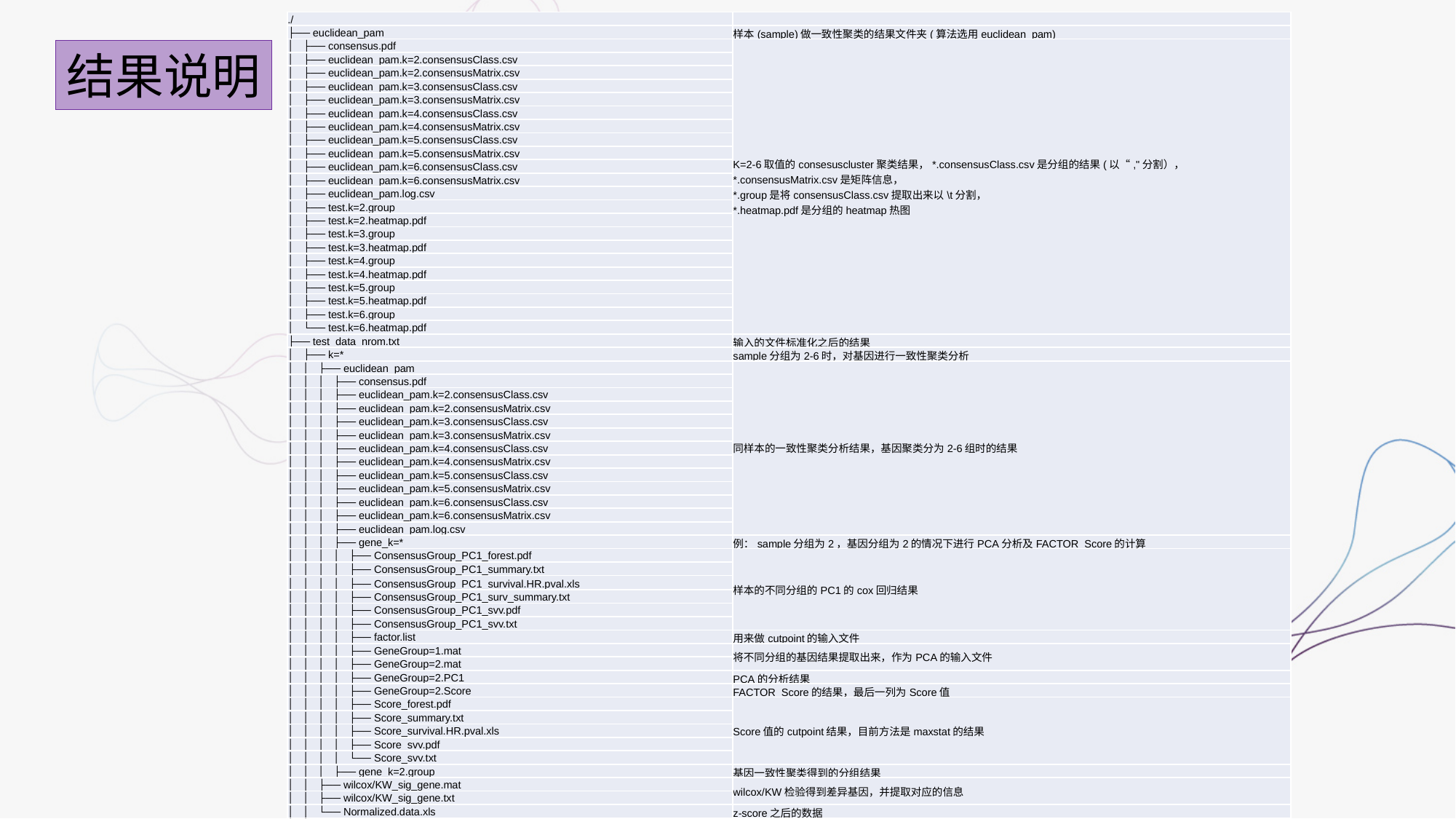

| ./ |  |
| --- | --- |
| ├── euclidean\_pam | 样本(sample)做一致性聚类的结果文件夹(算法选用euclidean\_pam) |
| │   ├── consensus.pdf | K=2-6取值的consesuscluster聚类结果，\*.consensusClass.csv是分组的结果(以“,"分割）， \*.consensusMatrix.csv是矩阵信息， \*.group是将consensusClass.csv提取出来以\t分割， \*.heatmap.pdf是分组的heatmap热图 |
| │   ├── euclidean\_pam.k=2.consensusClass.csv |  |
| │   ├── euclidean\_pam.k=2.consensusMatrix.csv |  |
| │   ├── euclidean\_pam.k=3.consensusClass.csv |  |
| │   ├── euclidean\_pam.k=3.consensusMatrix.csv |  |
| │   ├── euclidean\_pam.k=4.consensusClass.csv |  |
| │   ├── euclidean\_pam.k=4.consensusMatrix.csv |  |
| │   ├── euclidean\_pam.k=5.consensusClass.csv |  |
| │   ├── euclidean\_pam.k=5.consensusMatrix.csv |  |
| │   ├── euclidean\_pam.k=6.consensusClass.csv |  |
| │   ├── euclidean\_pam.k=6.consensusMatrix.csv |  |
| │   ├── euclidean\_pam.log.csv |  |
| │   ├── test.k=2.group |  |
| │   ├── test.k=2.heatmap.pdf |  |
| │   ├── test.k=3.group |  |
| │   ├── test.k=3.heatmap.pdf |  |
| │   ├── test.k=4.group |  |
| │   ├── test.k=4.heatmap.pdf |  |
| │   ├── test.k=5.group |  |
| │   ├── test.k=5.heatmap.pdf |  |
| │   ├── test.k=6.group |  |
| │   └── test.k=6.heatmap.pdf |  |
| ├── test\_data\_nrom.txt | 输入的文件标准化之后的结果 |
| │   ├── k=\* | sample分组为2-6时，对基因进行一致性聚类分析 |
| │   │   ├── euclidean\_pam | 同样本的一致性聚类分析结果，基因聚类分为2-6组时的结果 |
| │   │   │   ├── consensus.pdf |  |
| │   │   │   ├── euclidean\_pam.k=2.consensusClass.csv |  |
| │   │   │   ├── euclidean\_pam.k=2.consensusMatrix.csv |  |
| │   │   │   ├── euclidean\_pam.k=3.consensusClass.csv |  |
| │   │   │   ├── euclidean\_pam.k=3.consensusMatrix.csv |  |
| │   │   │   ├── euclidean\_pam.k=4.consensusClass.csv |  |
| │   │   │   ├── euclidean\_pam.k=4.consensusMatrix.csv |  |
| │   │   │   ├── euclidean\_pam.k=5.consensusClass.csv |  |
| │   │   │   ├── euclidean\_pam.k=5.consensusMatrix.csv |  |
| │   │   │   ├── euclidean\_pam.k=6.consensusClass.csv |  |
| │   │   │   ├── euclidean\_pam.k=6.consensusMatrix.csv |  |
| │   │   │   ├── euclidean\_pam.log.csv |  |
| │   │   │   ├── gene\_k=\* | 例：sample分组为2，基因分组为2的情况下进行PCA分析及FACTOR\_Score的计算 |
| │   │   │   │   ├── ConsensusGroup\_PC1\_forest.pdf | 样本的不同分组的PC1的cox回归结果 |
| │   │   │   │   ├── ConsensusGroup\_PC1\_summary.txt |  |
| │   │   │   │   ├── ConsensusGroup\_PC1\_survival.HR.pval.xls |  |
| │   │   │   │   ├── ConsensusGroup\_PC1\_surv\_summary.txt |  |
| │   │   │   │   ├── ConsensusGroup\_PC1\_svv.pdf |  |
| │   │   │   │   ├── ConsensusGroup\_PC1\_svv.txt |  |
| │   │   │   │   ├── factor.list | 用来做cutpoint的输入文件 |
| │   │   │   │   ├── GeneGroup=1.mat | 将不同分组的基因结果提取出来，作为PCA的输入文件 |
| │   │   │   │   ├── GeneGroup=2.mat |  |
| │   │   │   │   ├── GeneGroup=2.PC1 | PCA的分析结果 |
| │   │   │   │   ├── GeneGroup=2.Score | FACTOR\_Score的结果，最后一列为Score值 |
| │   │   │   │   ├── Score\_forest.pdf | Score值的cutpoint结果，目前方法是maxstat的结果 |
| │   │   │   │   ├── Score\_summary.txt |  |
| │   │   │   │   ├── Score\_survival.HR.pval.xls |  |
| │   │   │   │   ├── Score\_svv.pdf |  |
| │   │   │   │   └── Score\_svv.txt |  |
| │   │   │   ├── gene\_k=2.group | 基因一致性聚类得到的分组结果 |
| │   │   ├── wilcox/KW\_sig\_gene.mat | wilcox/KW检验得到差异基因，并提取对应的信息 |
| │   │   ├── wilcox/KW\_sig\_gene.txt |  |
| │   │   └── Normalized.data.xls | z-score之后的数据 |
结果说明